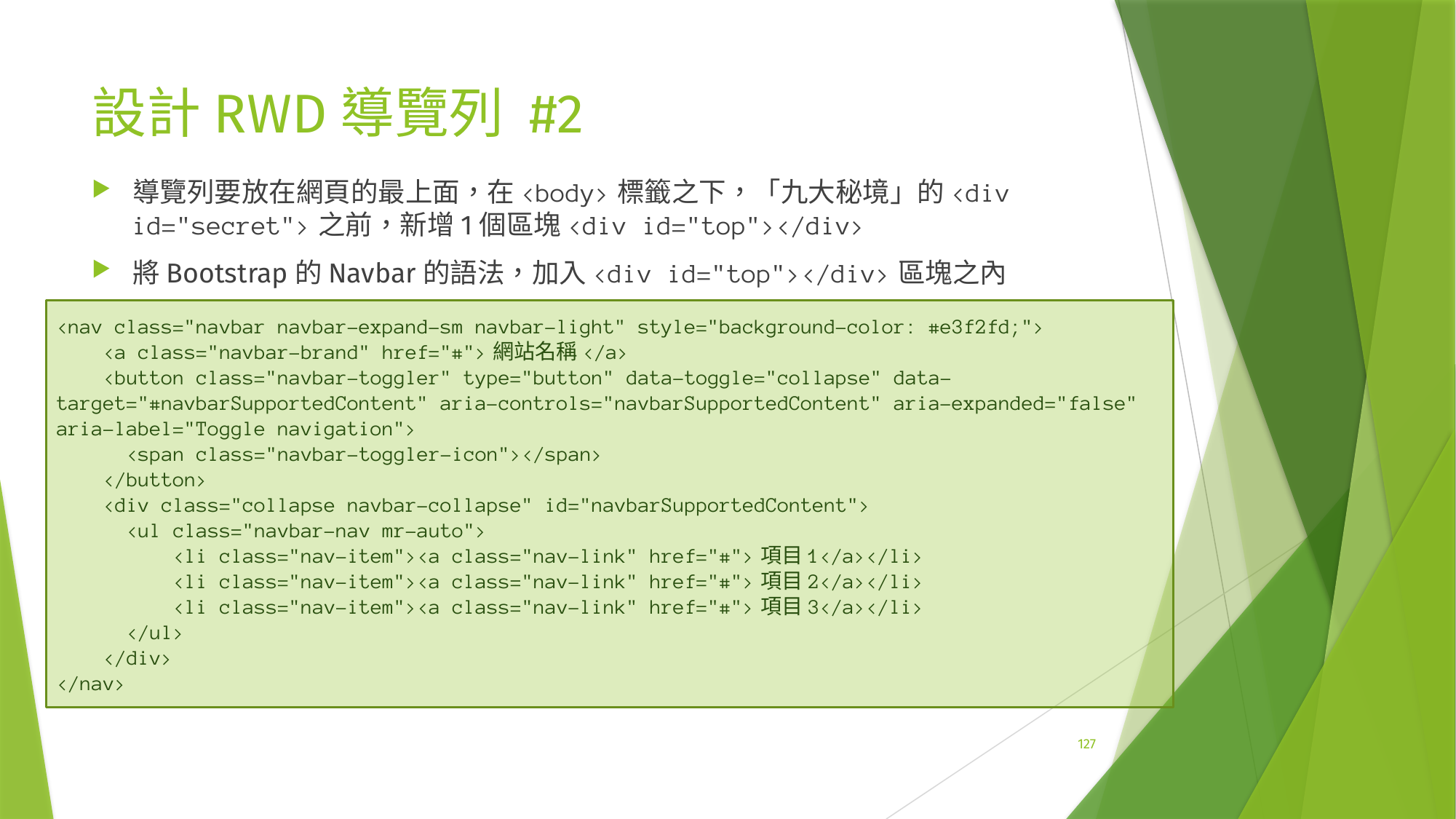

# 設計RWD導覽列 #2
導覽列要放在網頁的最上面，在<body>標籤之下，「九大秘境」的<div id="secret">之前，新增1個區塊<div id="top"></div>
將Bootstrap的Navbar的語法，加入<div id="top"></div>區塊之內
<nav class="navbar navbar-expand-sm navbar-light" style="background-color: #e3f2fd;">
    <a class="navbar-brand" href="#">網站名稱</a>
    <button class="navbar-toggler" type="button" data-toggle="collapse" data-target="#navbarSupportedContent" aria-controls="navbarSupportedContent" aria-expanded="false" aria-label="Toggle navigation">
      <span class="navbar-toggler-icon"></span>
    </button>
    <div class="collapse navbar-collapse" id="navbarSupportedContent">
      <ul class="navbar-nav mr-auto">
          <li class="nav-item"><a class="nav-link" href="#">項目1</a></li>
          <li class="nav-item"><a class="nav-link" href="#">項目2</a></li>
          <li class="nav-item"><a class="nav-link" href="#">項目3</a></li>
      </ul>
    </div>
</nav>
127